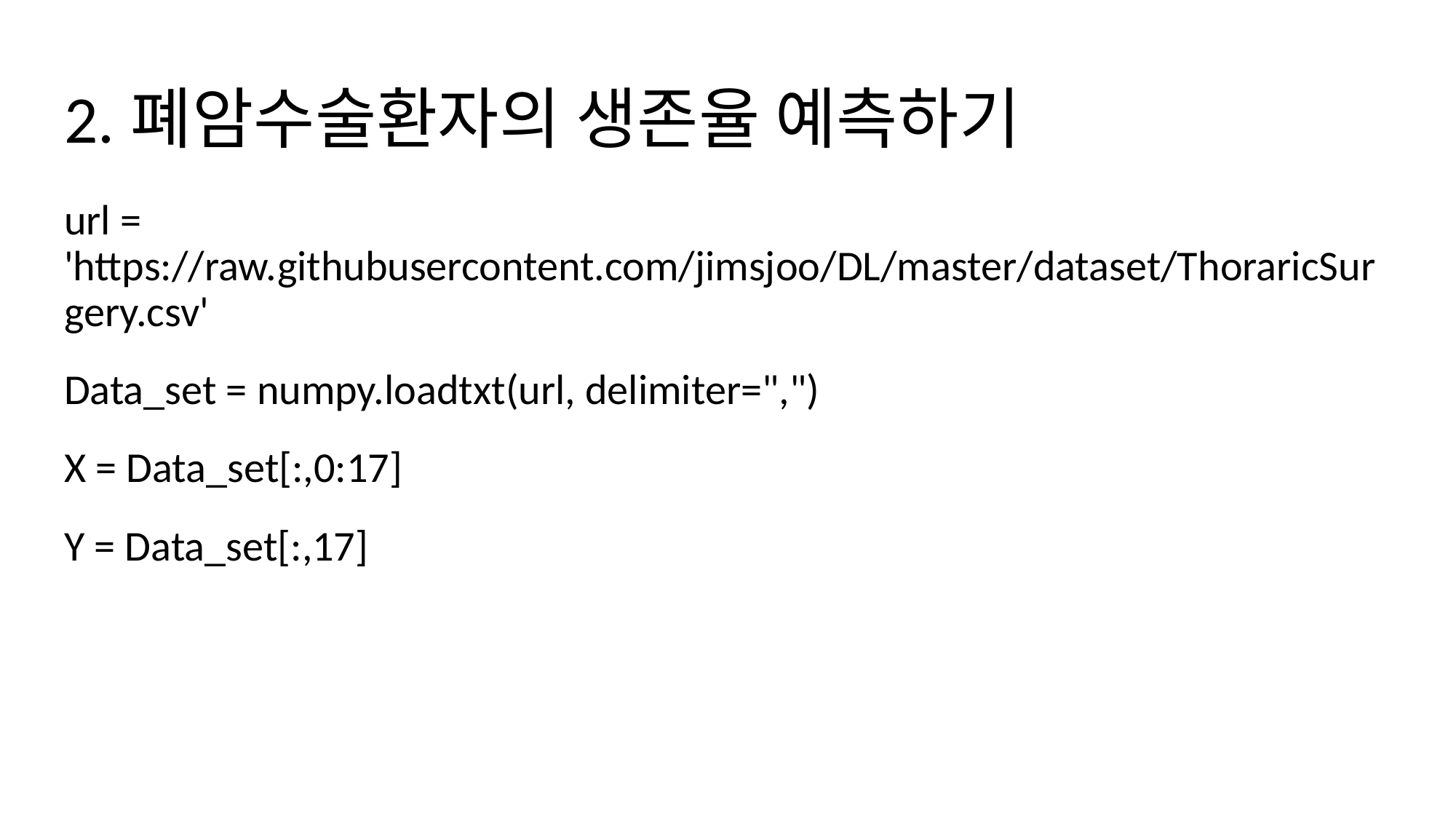

# 2.폐암수술환자의 생존율 예측하기
url = 'https://raw.githubusercontent.com/jimsjoo/DL/master/dataset/ThoraricSurgery.csv'
Data_set = numpy.loadtxt(url, delimiter=",")
X = Data_set[:,0:17]
Y = Data_set[:,17]